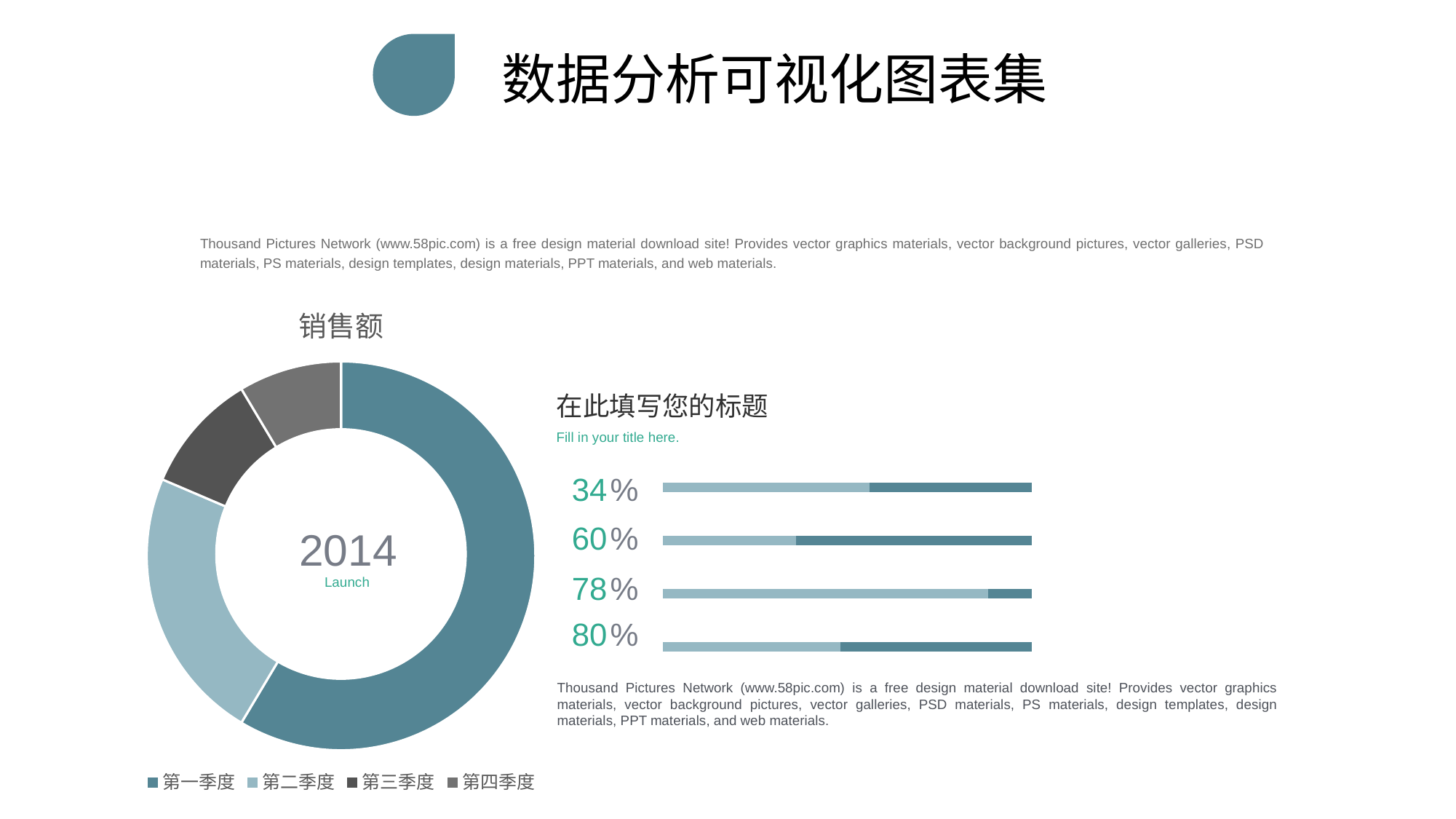

数据分析可视化图表集
Thousand Pictures Network (www.58pic.com) is a free design material download site! Provides vector graphics materials, vector background pictures, vector galleries, PSD materials, PS materials, design templates, design materials, PPT materials, and web materials.

### Chart:

| Category | 销售额 |
|---|---|
| 第一季度 | 8.2 |
| 第二季度 | 3.2 |
| 第三季度 | 1.4 |
| 第四季度 | 1.2 |
在此填写您的标题

Fill in your title here.

### Chart

| Category | 系列 1 | 系列 2 |
|---|---|---|
| 类别 1 | 5.0 | 2.4 |
| 类别 2 | 5.0 | 4.4 |
| 类别 3 | 5.0 | 1.8 |
| 类别 4 | 5.0 | 2.8 |
34
%
60
%
2014
78
%
Launch
80
%
Thousand Pictures Network (www.58pic.com) is a free design material download site! Provides vector graphics materials, vector background pictures, vector galleries, PSD materials, PS materials, design templates, design materials, PPT materials, and web materials.